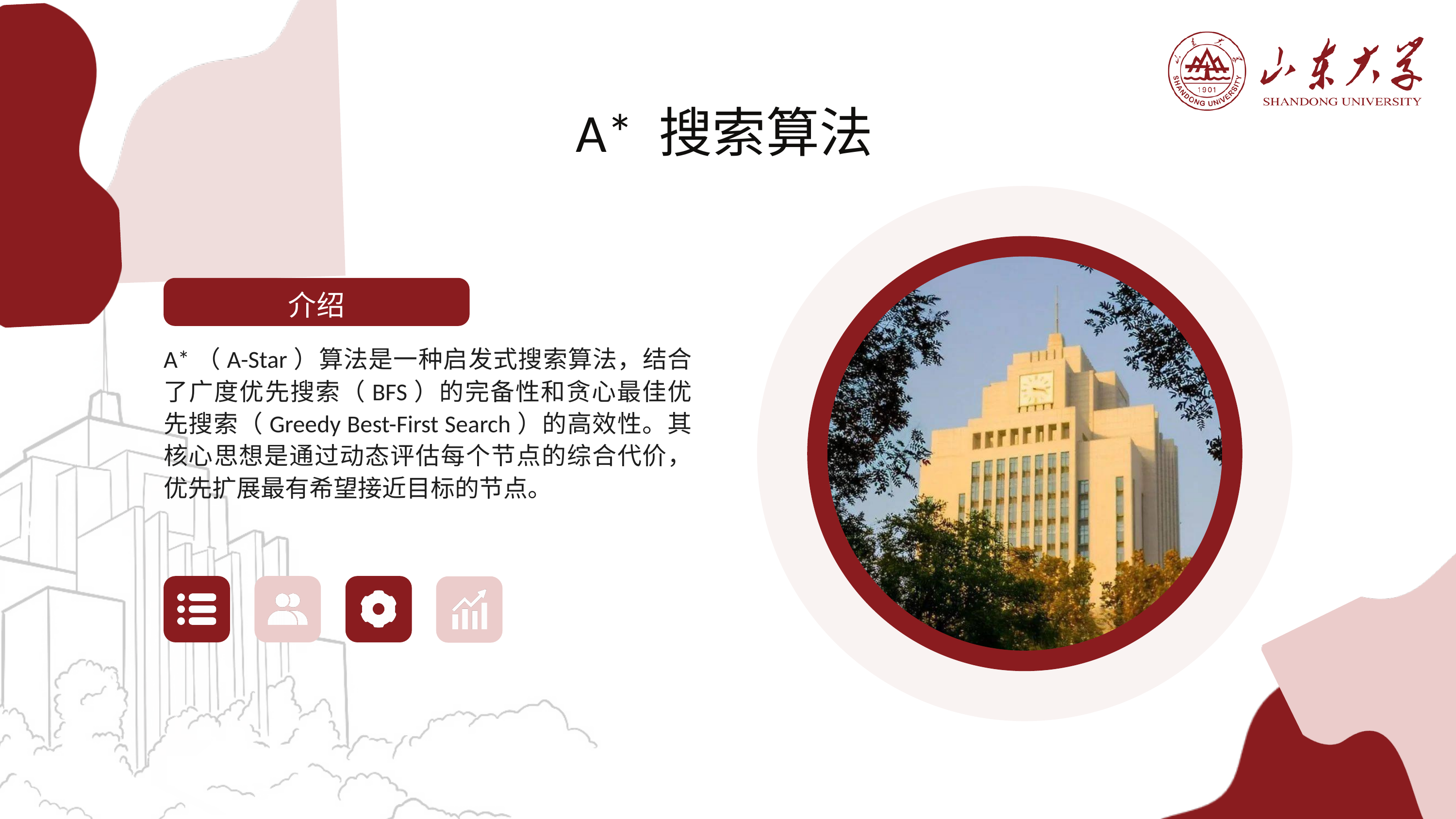

A* 搜索算法

介绍

A*（A-Star）算法是一种启发式搜索算法，结合了广度优先搜索（BFS）的完备性和贪心最佳优先搜索（Greedy Best-First Search）的高效性。其核心思想是通过动态评估每个节点的综合代价，优先扩展最有希望接近目标的节点。